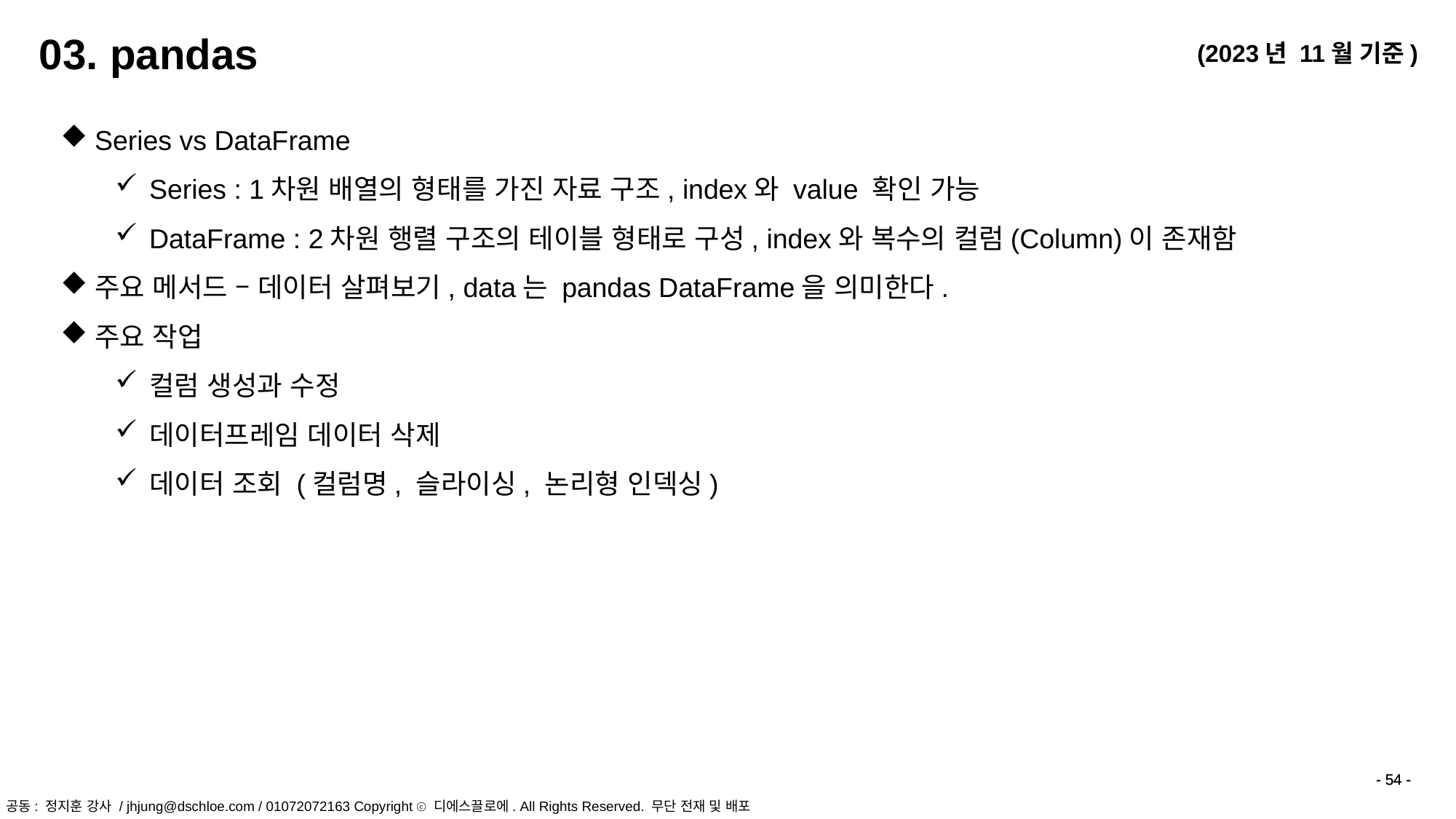

03. pandas
Series vs DataFrame
Series : 1차원 배열의 형태를 가진 자료 구조, index와 value 확인 가능
DataFrame : 2차원 행렬 구조의 테이블 형태로 구성, index와 복수의 컬럼(Column)이 존재함
주요 메서드 – 데이터 살펴보기, data는 pandas DataFrame을 의미한다.
주요 작업
컬럼 생성과 수정
데이터프레임 데이터 삭제
데이터 조회 (컬럼명, 슬라이싱, 논리형 인덱싱)
- 54 -